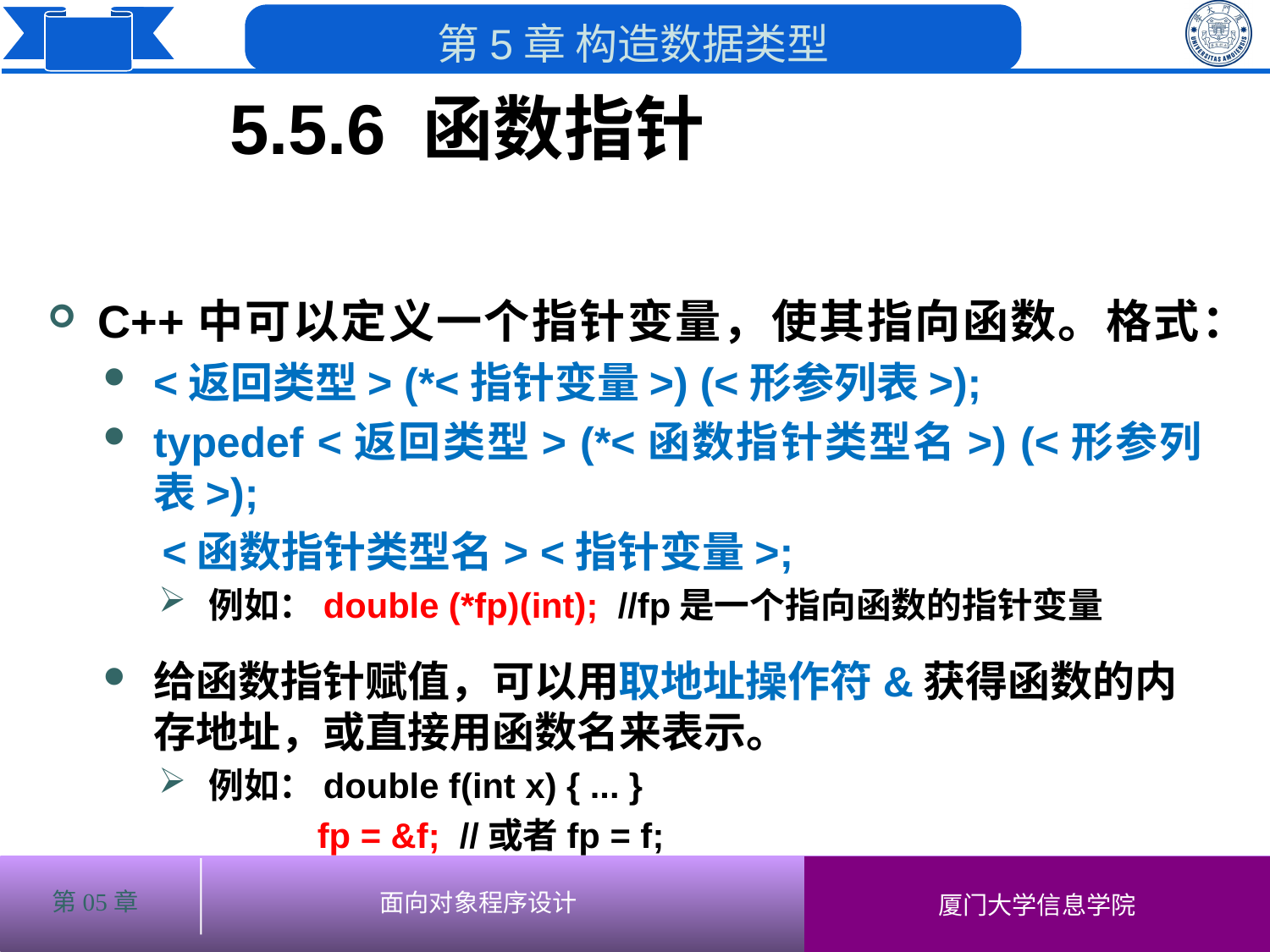

5.5.6 函数指针
# C++中可以定义一个指针变量，使其指向函数。格式：
<返回类型> (*<指针变量>) (<形参列表>);
typedef <返回类型> (*<函数指针类型名>) (<形参列表>);
     <函数指针类型名> <指针变量>;
例如：double (*fp)(int);  //fp是一个指向函数的指针变量
给函数指针赋值，可以用取地址操作符&获得函数的内存地址，或直接用函数名来表示。
例如：double f(int x) { ... }
                      fp = &f;  //或者fp = f;
82